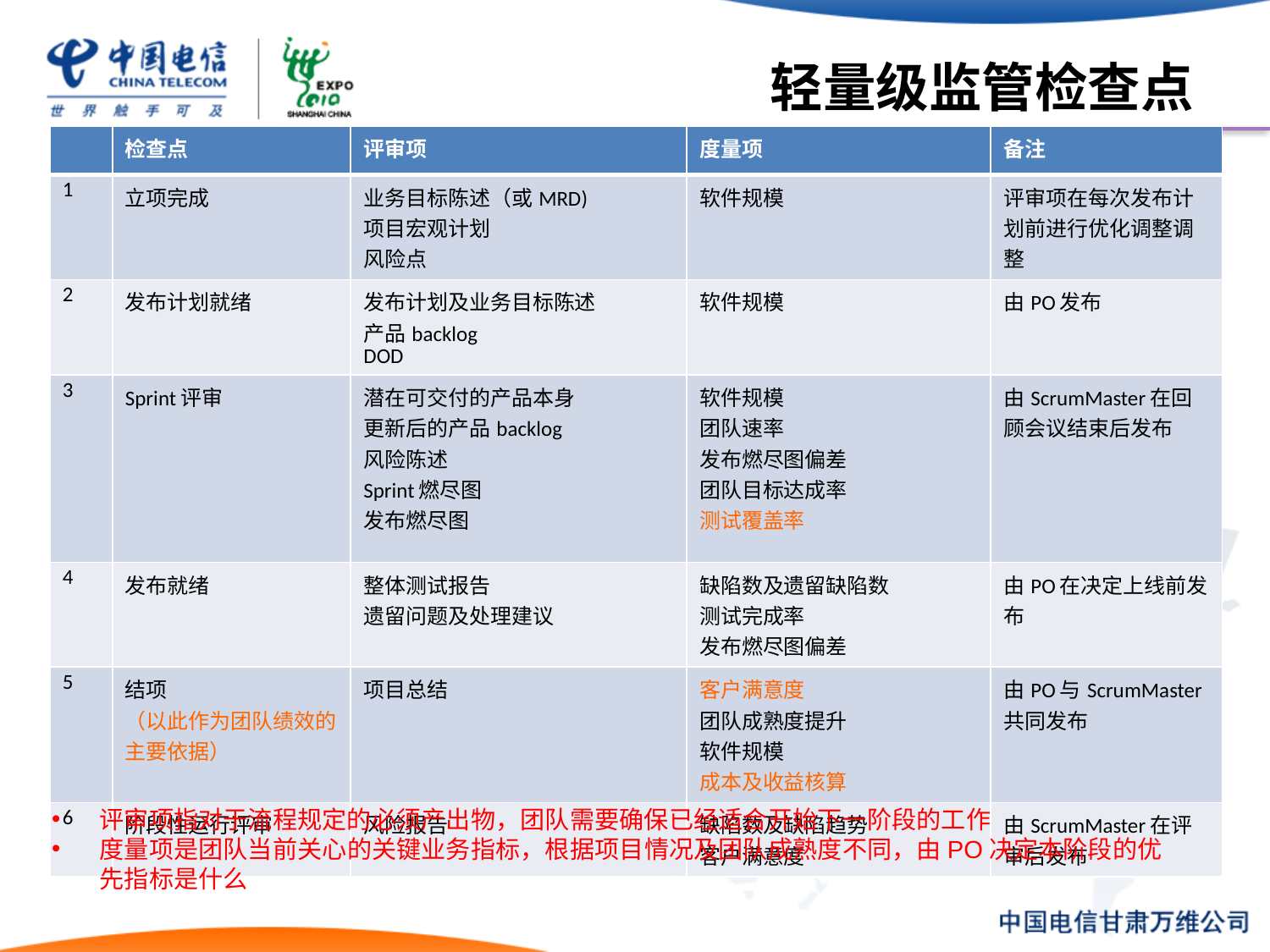

# 轻量级监管检查点
|  | 检查点 | 评审项 | 度量项 | 备注 |
| --- | --- | --- | --- | --- |
| 1 | 立项完成 | 业务目标陈述（或MRD) 项目宏观计划 风险点 | 软件规模 | 评审项在每次发布计划前进行优化调整调整 |
| 2 | 发布计划就绪 | 发布计划及业务目标陈述 产品backlog DOD | 软件规模 | 由PO发布 |
| 3 | Sprint评审 | 潜在可交付的产品本身 更新后的产品backlog 风险陈述 Sprint燃尽图 发布燃尽图 | 软件规模 团队速率 发布燃尽图偏差 团队目标达成率 测试覆盖率 | 由ScrumMaster在回顾会议结束后发布 |
| 4 | 发布就绪 | 整体测试报告 遗留问题及处理建议 | 缺陷数及遗留缺陷数 测试完成率 发布燃尽图偏差 | 由PO在决定上线前发布 |
| 5 | 结项 （以此作为团队绩效的主要依据） | 项目总结 | 客户满意度 团队成熟度提升 软件规模 成本及收益核算 | 由PO与ScrumMaster共同发布 |
| 6 | 阶段性运行评审 | 风险报告 | 缺陷数及缺陷趋势 客户满意度 | 由ScrumMaster在评审后发布 |
评审项指对于流程规定的必须产出物，团队需要确保已经适合开始下一阶段的工作
度量项是团队当前关心的关键业务指标，根据项目情况及团队成熟度不同，由PO决定本阶段的优先指标是什么